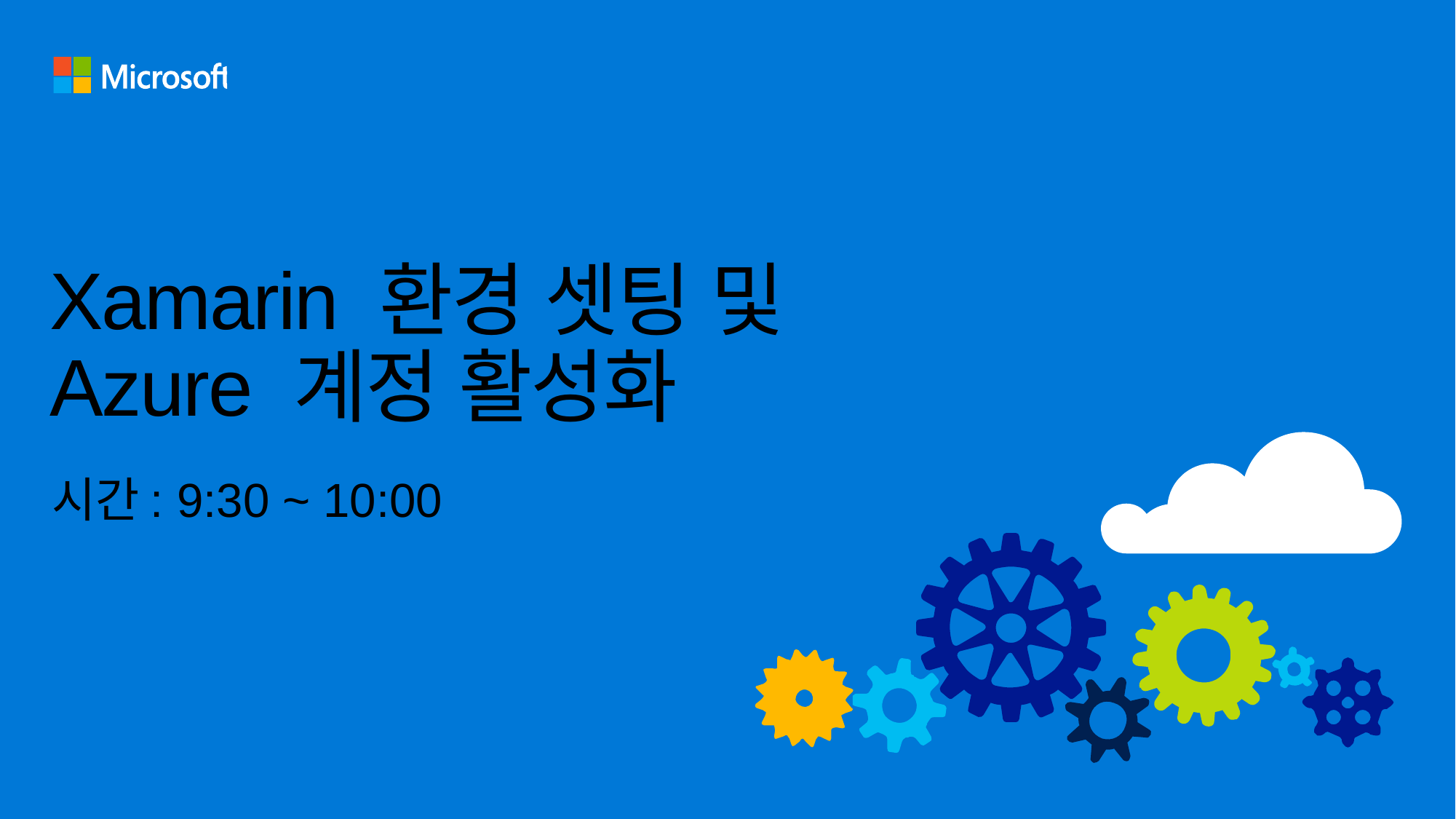

# Xamarin 환경 셋팅 및 Azure 계정 활성화
시간: 9:30 ~ 10:00